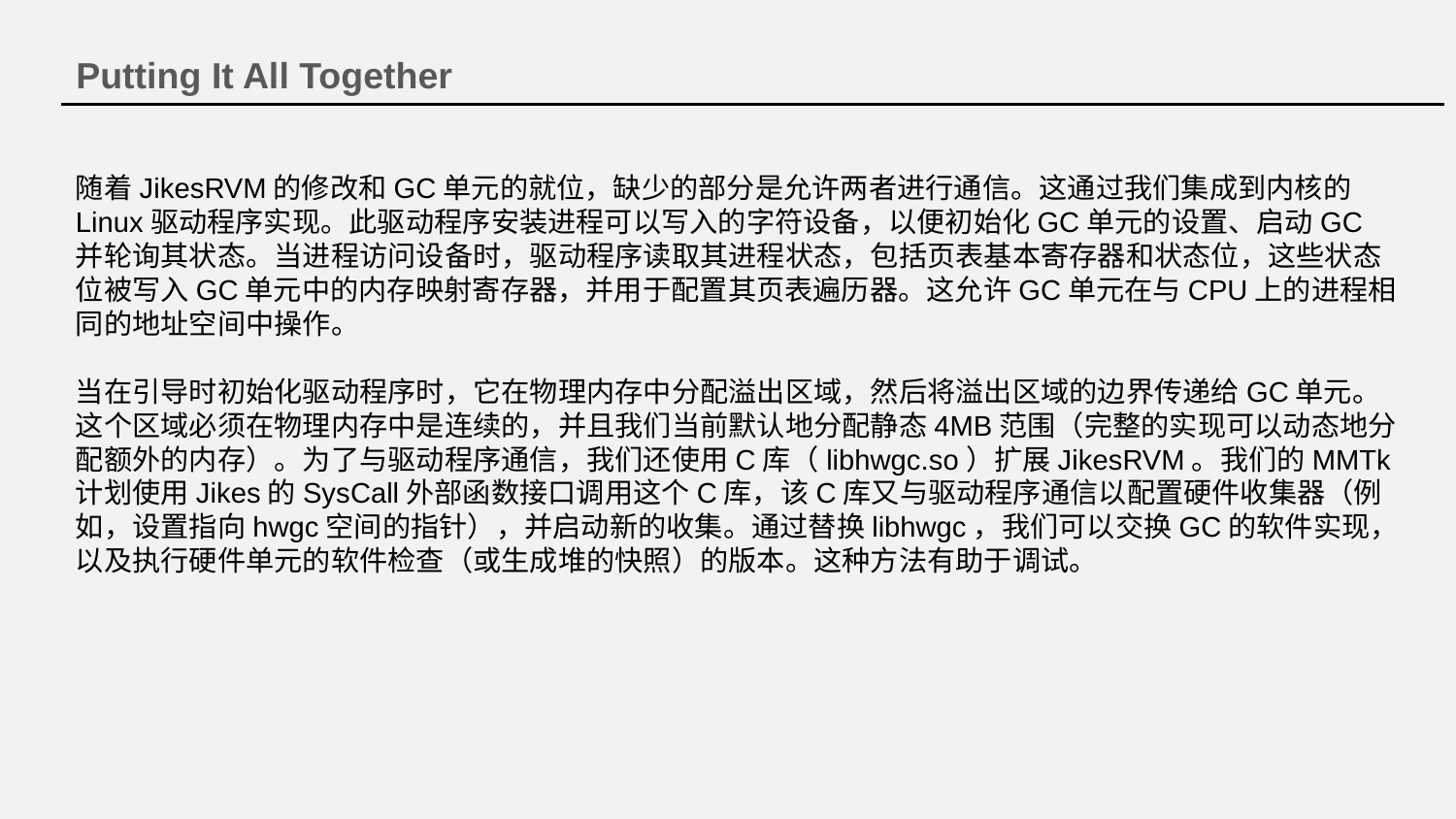

Putting It All Together
随着JikesRVM的修改和GC单元的就位，缺少的部分是允许两者进行通信。这通过我们集成到内核的Linux驱动程序实现。此驱动程序安装进程可以写入的字符设备，以便初始化GC单元的设置、启动GC并轮询其状态。当进程访问设备时，驱动程序读取其进程状态，包括页表基本寄存器和状态位，这些状态位被写入GC单元中的内存映射寄存器，并用于配置其页表遍历器。这允许GC单元在与CPU上的进程相同的地址空间中操作。
当在引导时初始化驱动程序时，它在物理内存中分配溢出区域，然后将溢出区域的边界传递给GC单元。这个区域必须在物理内存中是连续的，并且我们当前默认地分配静态4MB范围（完整的实现可以动态地分配额外的内存）。为了与驱动程序通信，我们还使用C库（libhwgc.so）扩展JikesRVM。我们的MMTk计划使用Jikes的SysCall外部函数接口调用这个C库，该C库又与驱动程序通信以配置硬件收集器（例如，设置指向hwgc空间的指针），并启动新的收集。通过替换libhwgc，我们可以交换GC的软件实现，以及执行硬件单元的软件检查（或生成堆的快照）的版本。这种方法有助于调试。